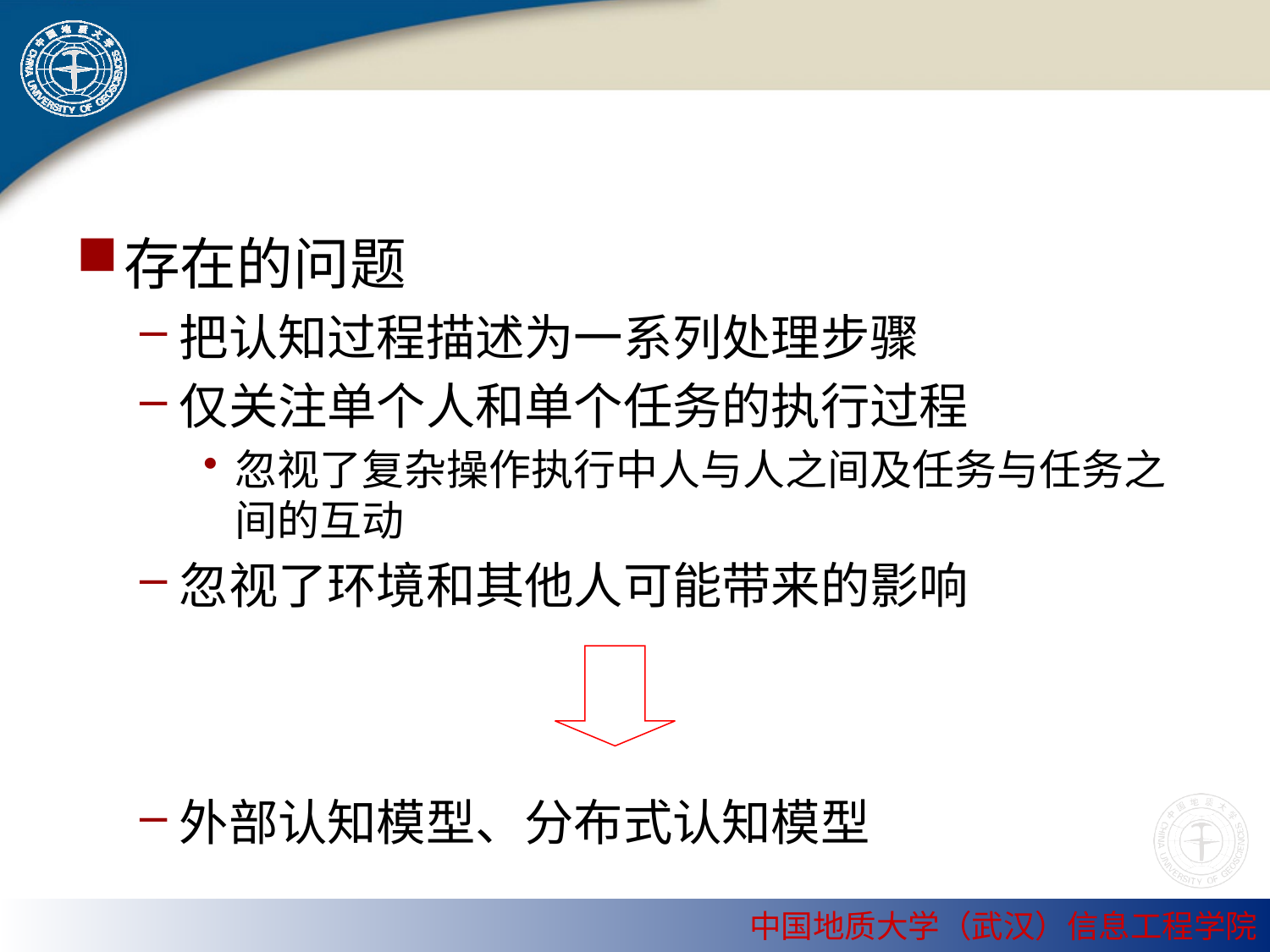

#
存在的问题
把认知过程描述为一系列处理步骤
仅关注单个人和单个任务的执行过程
忽视了复杂操作执行中人与人之间及任务与任务之间的互动
忽视了环境和其他人可能带来的影响

外部认知模型、分布式认知模型